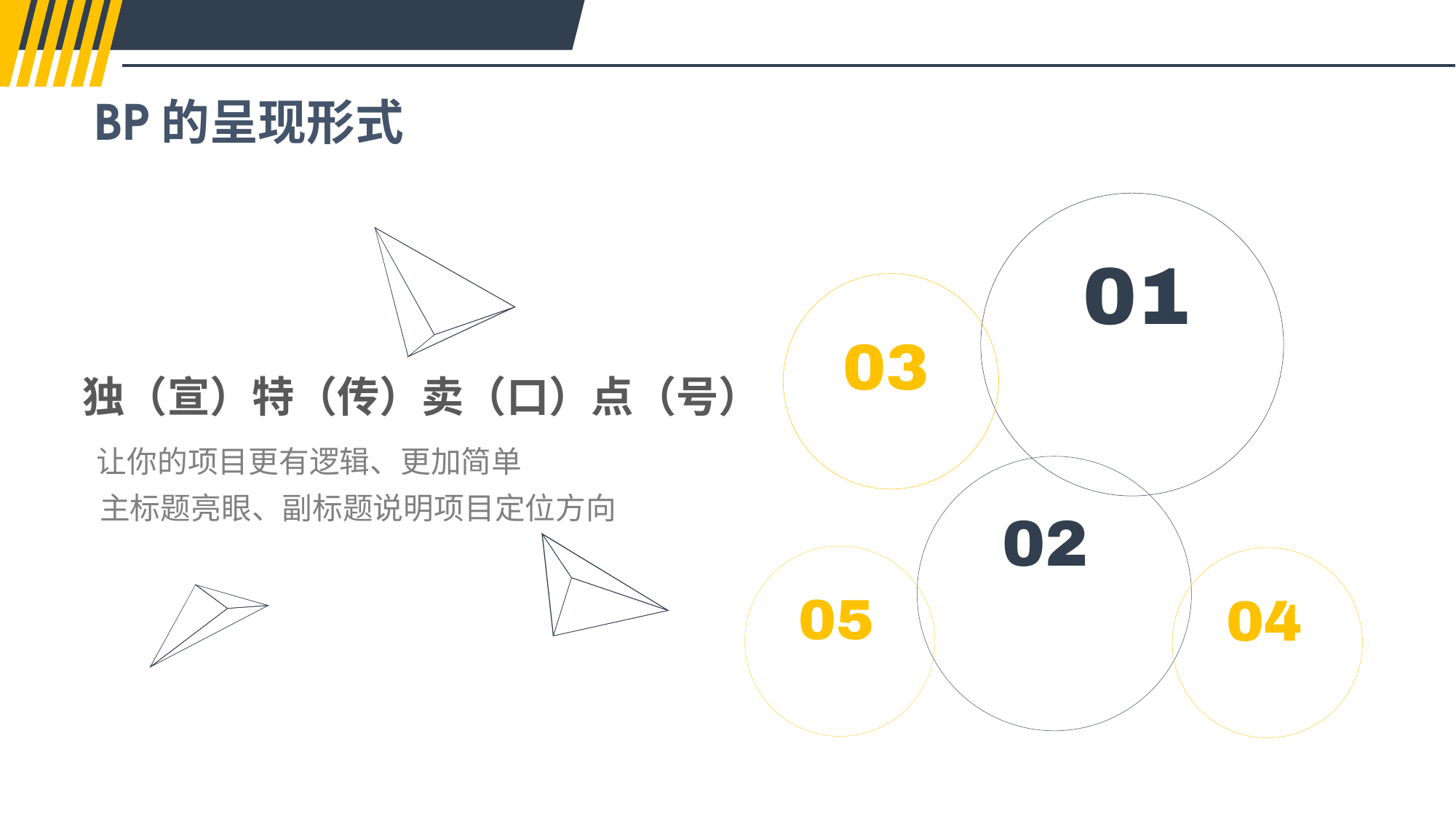

BP的呈现形式

01

03
独（宣）特（传）卖（口）点（号）
让你的项目更有逻辑、更加简单

02
主标题亮眼、副标题说明项目定位方向

05

04